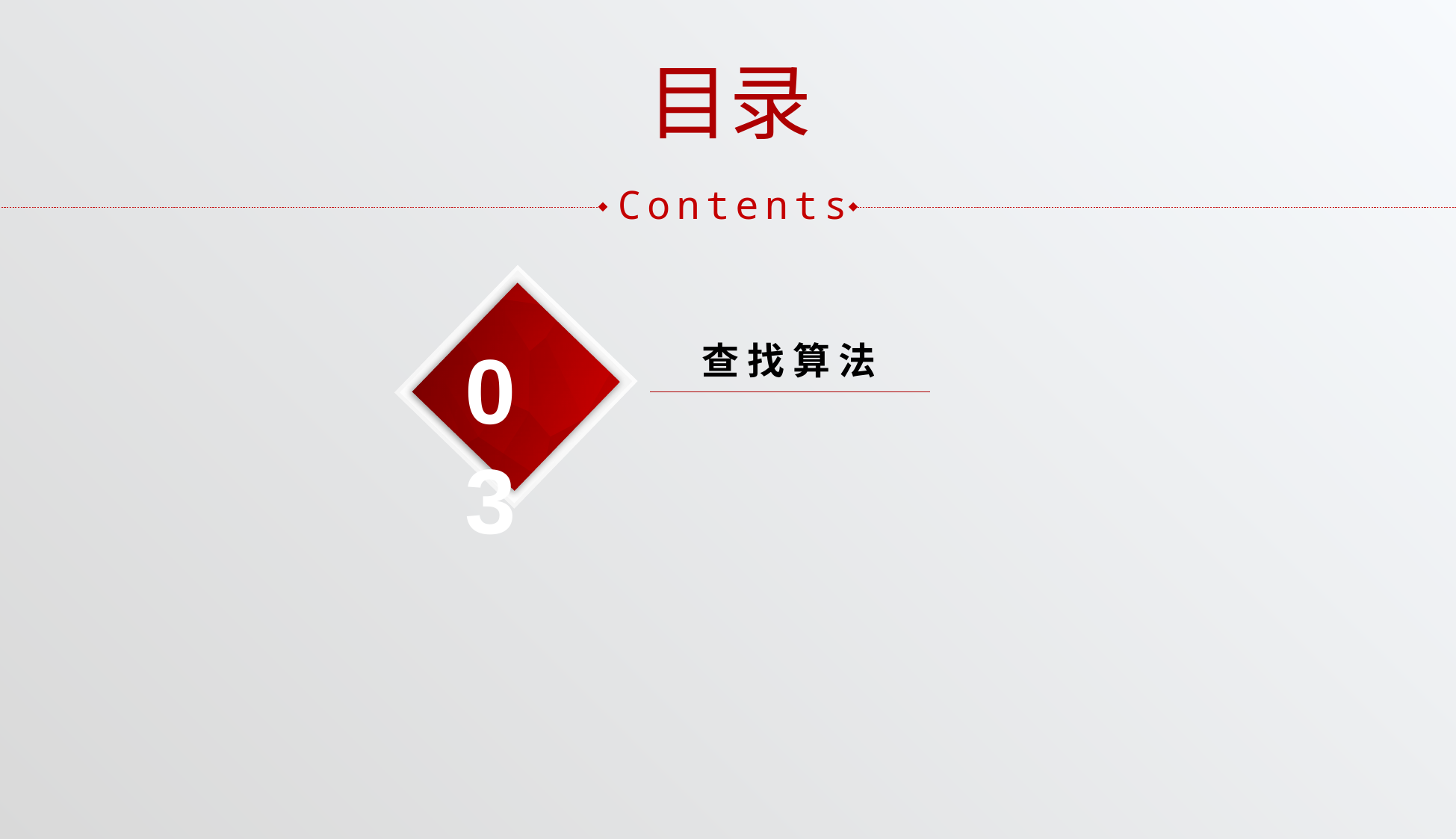

目录
Contents

03
查 找 算 法